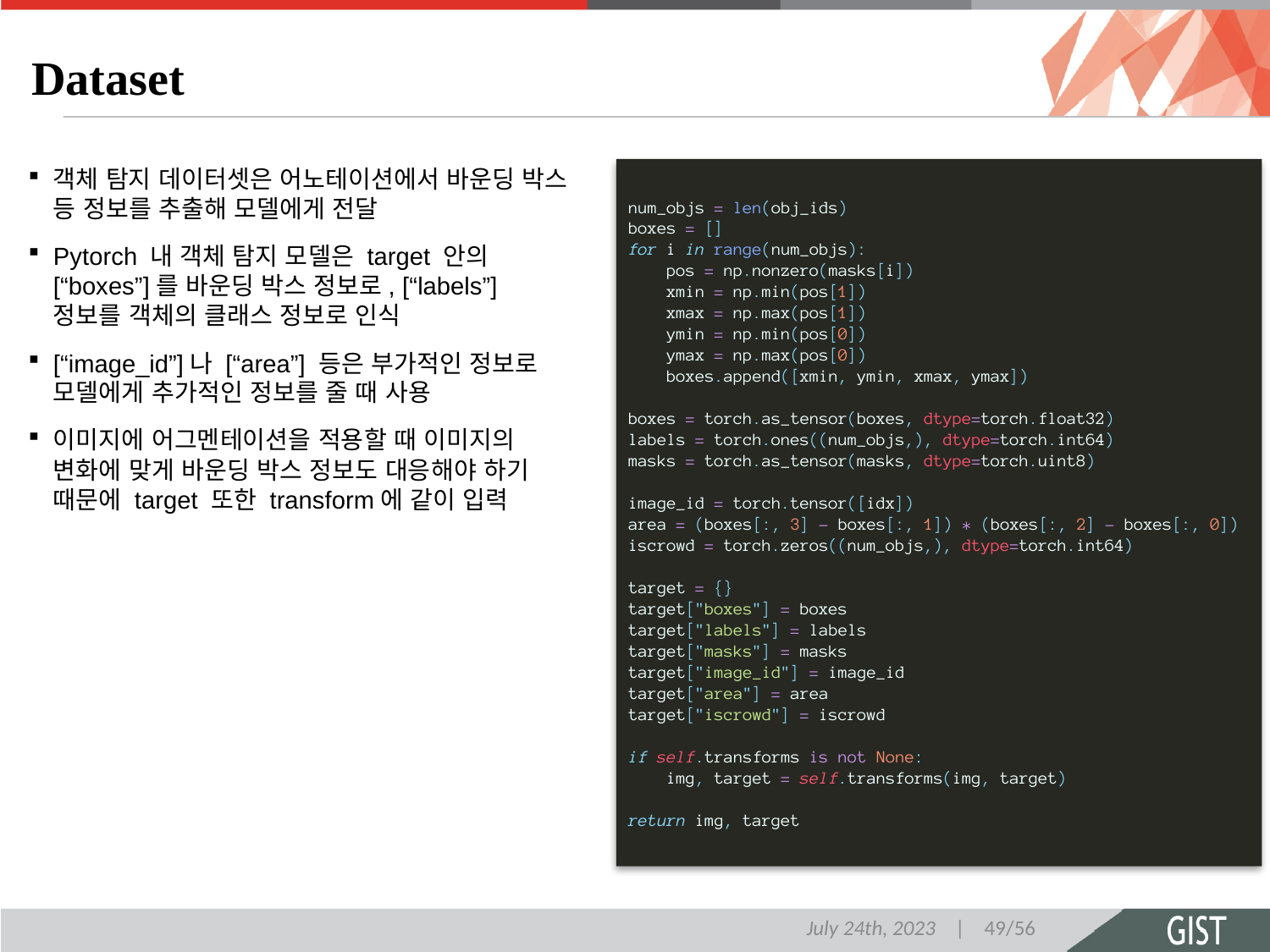

# Dataset
객체 탐지 데이터셋은 어노테이션에서 바운딩 박스 등 정보를 추출해 모델에게 전달
Pytorch 내 객체 탐지 모델은 target 안의 [“boxes”]를 바운딩 박스 정보로, [“labels”] 정보를 객체의 클래스 정보로 인식
[“image_id”]나 [“area”] 등은 부가적인 정보로 모델에게 추가적인 정보를 줄 때 사용
이미지에 어그멘테이션을 적용할 때 이미지의 변화에 맞게 바운딩 박스 정보도 대응해야 하기 때문에 target 또한 transform에 같이 입력
num_objs = len(obj_ids)
boxes = []
for i in range(num_objs):
    pos = np.nonzero(masks[i])
    xmin = np.min(pos[1])
    xmax = np.max(pos[1])
    ymin = np.min(pos[0])
    ymax = np.max(pos[0])
    boxes.append([xmin, ymin, xmax, ymax])

boxes = torch.as_tensor(boxes, dtype=torch.float32)
labels = torch.ones((num_objs,), dtype=torch.int64)
masks = torch.as_tensor(masks, dtype=torch.uint8)
image_id = torch.tensor([idx])
area = (boxes[:, 3] - boxes[:, 1]) * (boxes[:, 2] - boxes[:, 0])
iscrowd = torch.zeros((num_objs,), dtype=torch.int64)
target = {}
target["boxes"] = boxes
target["labels"] = labels
target["masks"] = masks
target["image_id"] = image_id
target["area"] = area
target["iscrowd"] = iscrowd
if self.transforms is not None:
    img, target = self.transforms(img, target)
return img, target
July 24th, 2023    |    49/56